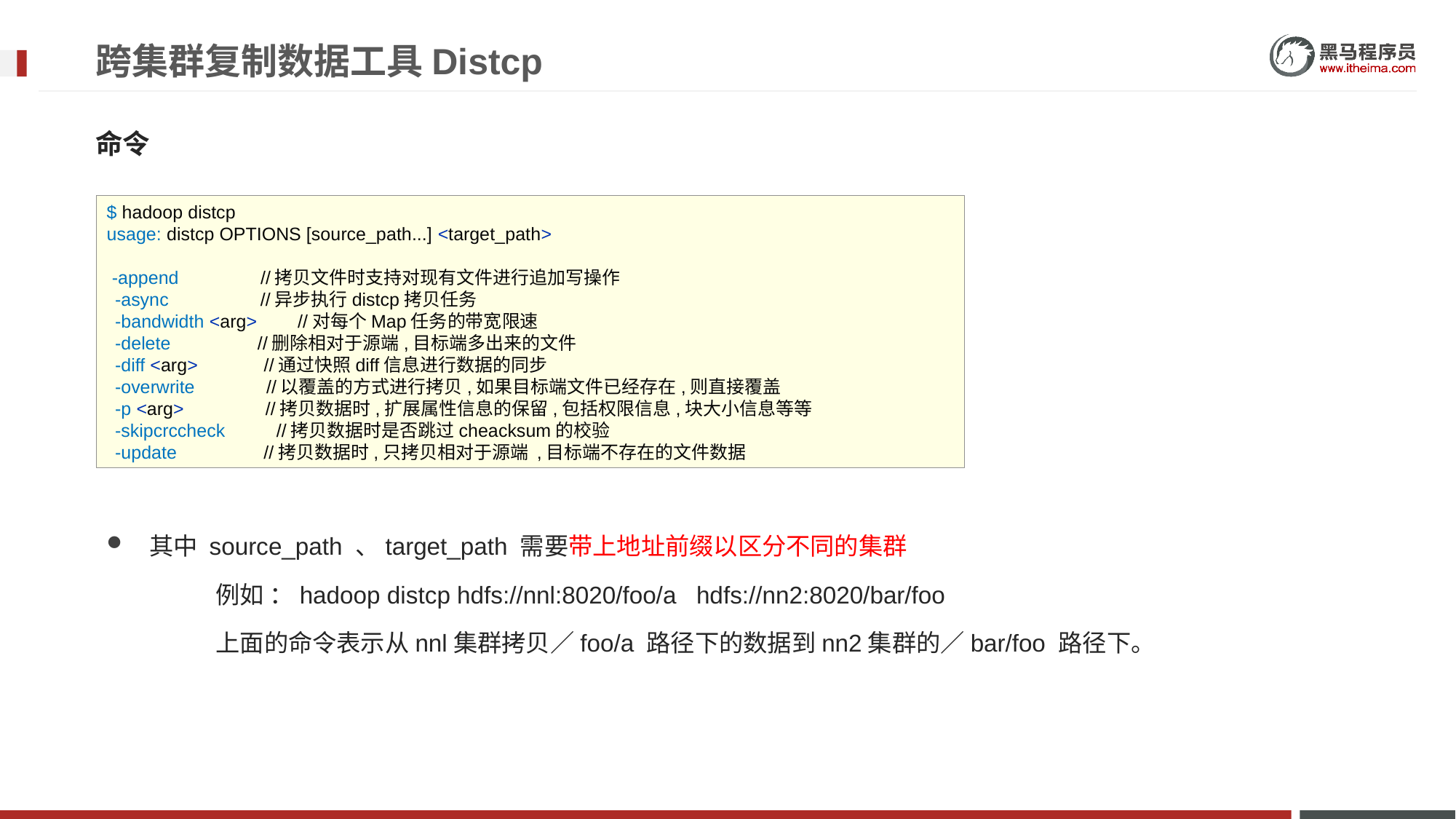

# 跨集群复制数据工具Distcp
命令
$ hadoop distcp
usage: distcp OPTIONS [source_path...] <target_path>
 -append                //拷贝文件时支持对现有文件进行追加写操作
 -async                  //异步执行distcp拷贝任务
 -bandwidth <arg>        //对每个Map任务的带宽限速
 -delete                 //删除相对于源端,目标端多出来的文件
 -diff <arg>             //通过快照diff信息进行数据的同步
 -overwrite              //以覆盖的方式进行拷贝,如果目标端文件已经存在,则直接覆盖
 -p <arg>                //拷贝数据时,扩展属性信息的保留,包括权限信息,块大小信息等等
 -skipcrccheck          //拷贝数据时是否跳过cheacksum的校验
 -update                 //拷贝数据时,只拷贝相对于源端 ,目标端不存在的文件数据
其中 source_path 、target_path 需要带上地址前缀以区分不同的集群
	例如 ：hadoop distcp hdfs://nnl:8020/foo/a   hdfs://nn2:8020/bar/foo
	上面的命令表示从nnl集群拷贝／foo/a 路径下的数据到nn2集群的／bar/foo 路径下。